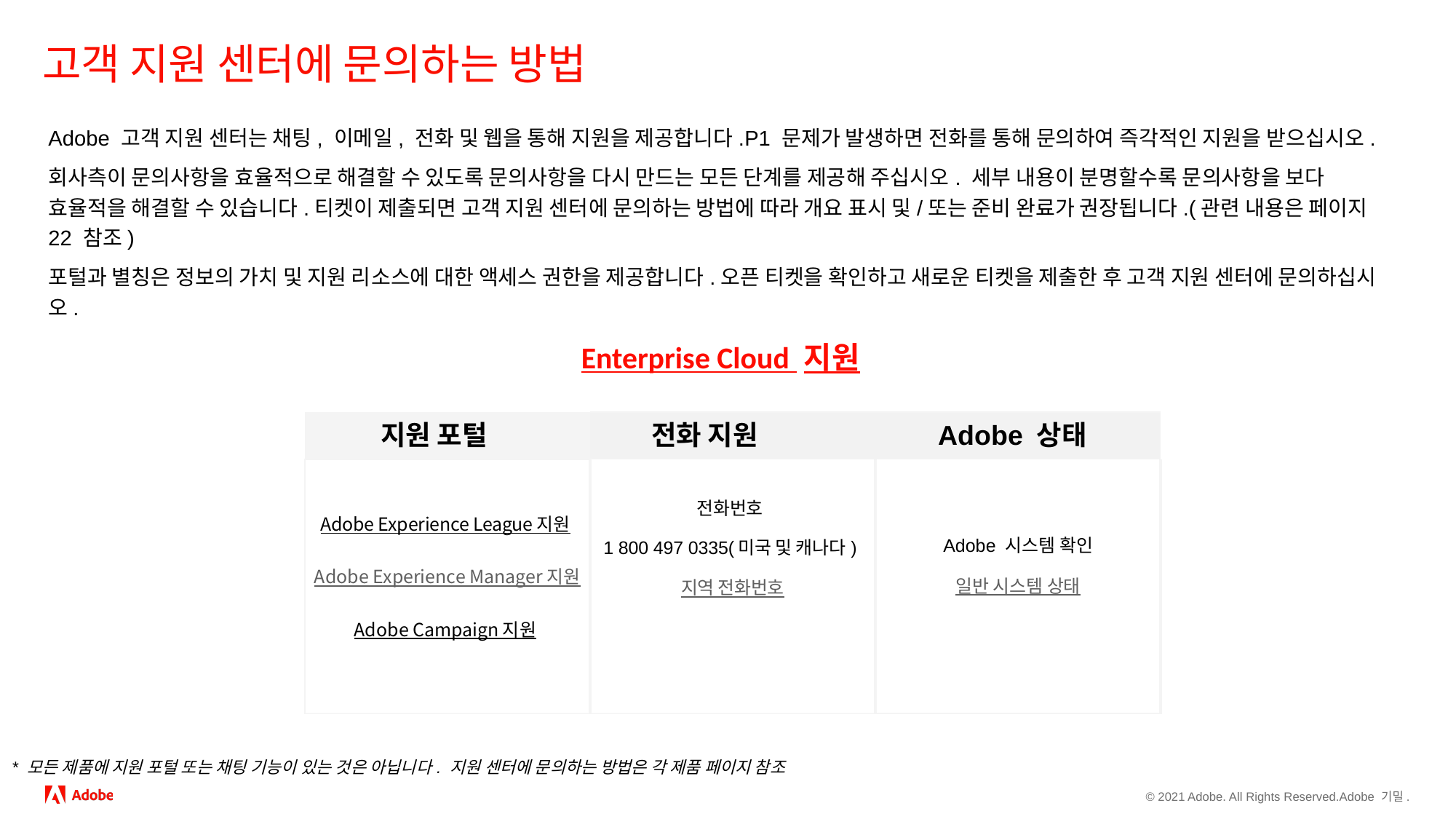

# 고객 지원 센터에 문의하는 방법
Adobe 고객 지원 센터는 채팅, 이메일, 전화 및 웹을 통해 지원을 제공합니다.P1 문제가 발생하면 전화를 통해 문의하여 즉각적인 지원을 받으십시오.
회사측이 문의사항을 효율적으로 해결할 수 있도록 문의사항을 다시 만드는 모든 단계를 제공해 주십시오. 세부 내용이 분명할수록 문의사항을 보다 효율적을 해결할 수 있습니다.티켓이 제출되면 고객 지원 센터에 문의하는 방법에 따라 개요 표시 및/또는 준비 완료가 권장됩니다.(관련 내용은 페이지 22 참조)
포털과 별칭은 정보의 가치 및 지원 리소스에 대한 액세스 권한을 제공합니다.오픈 티켓을 확인하고 새로운 티켓을 제출한 후 고객 지원 센터에 문의하십시오.

Enterprise Cloud 지원
| 지원 포털 | 전화 지원 | Adobe 상태 |
| --- | --- | --- |
| Adobe Experience League 지원  Adobe Experience Manager 지원 Adobe Campaign 지원 | 전화번호 1 800 497 0335(미국 및 캐나다) 지역 전화번호 | Adobe 시스템 확인 일반 시스템 상태 |
* 모든 제품에 지원 포털 또는 채팅 기능이 있는 것은 아닙니다. 지원 센터에 문의하는 방법은 각 제품 페이지 참조